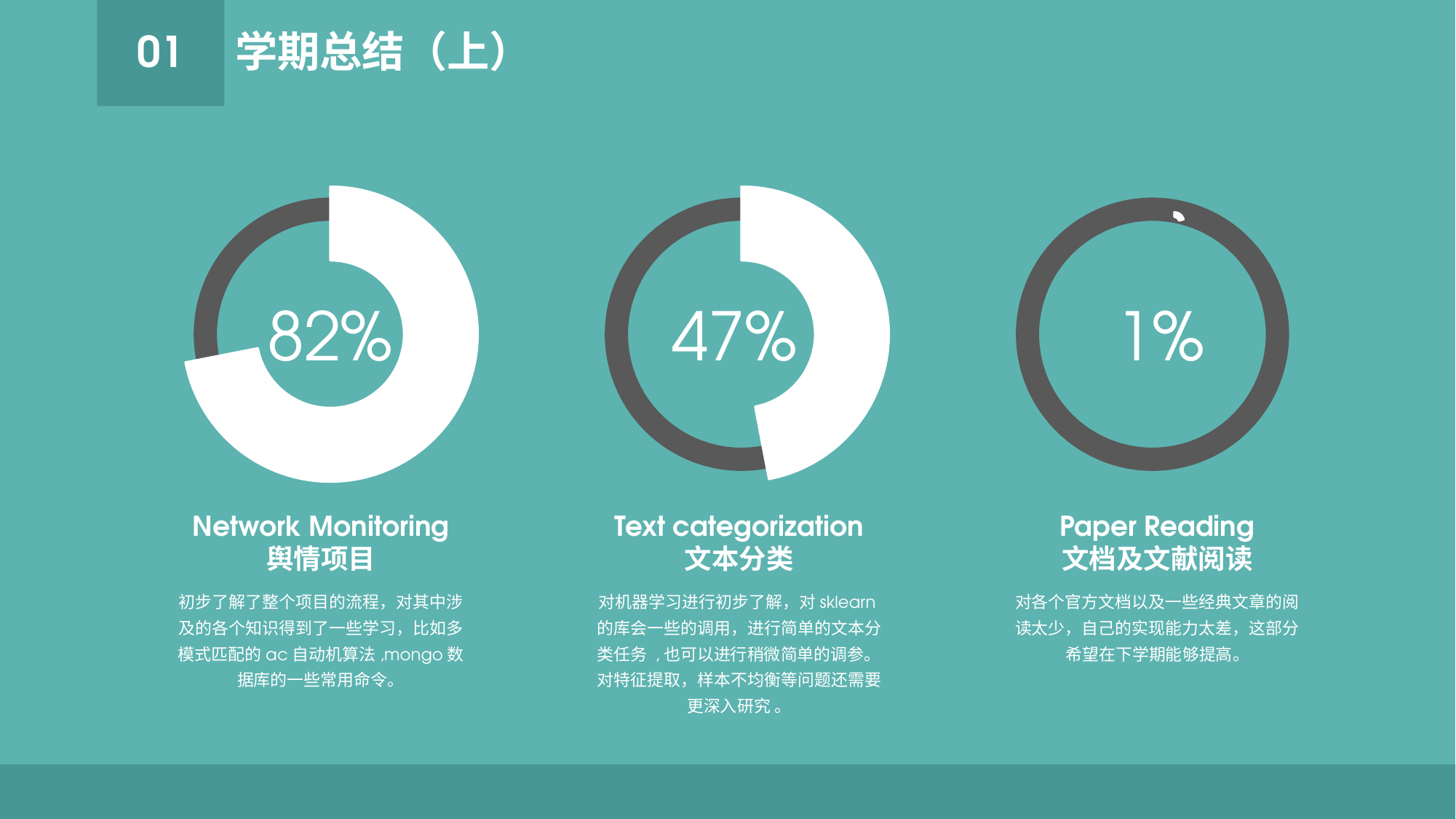

01
学期总结（上）

### Chart

| Category | 销售额 |
|---|---|
| 第一季度 | 0.21 |
| 第二季度 | 0.79 |

### Chart

| Category | 销售额 |
|---|---|
| 第一季度 | 0.47 |
| 第二季度 | 0.53 |

### Chart

| Category | 销售额 |
|---|---|
| 第一季度 | 0.82 |
| 第二季度 | 0.32 |

82%
47%
 1%
Network Monitoring
舆情项目
Text categorization
文本分类
Paper Reading
文档及文献阅读
初步了解了整个项目的流程，对其中涉及的各个知识得到了一些学习，比如多模式匹配的ac自动机算法,mongo数据库的一些常用命令。
对机器学习进行初步了解，对sklearn的库会一些的调用，进行简单的文本分类任务 ,也可以进行稍微简单的调参。对特征提取，样本不均衡等问题还需要更深入研究 。
对各个官方文档以及一些经典文章的阅读太少，自己的实现能力太差，这部分希望在下学期能够提高。